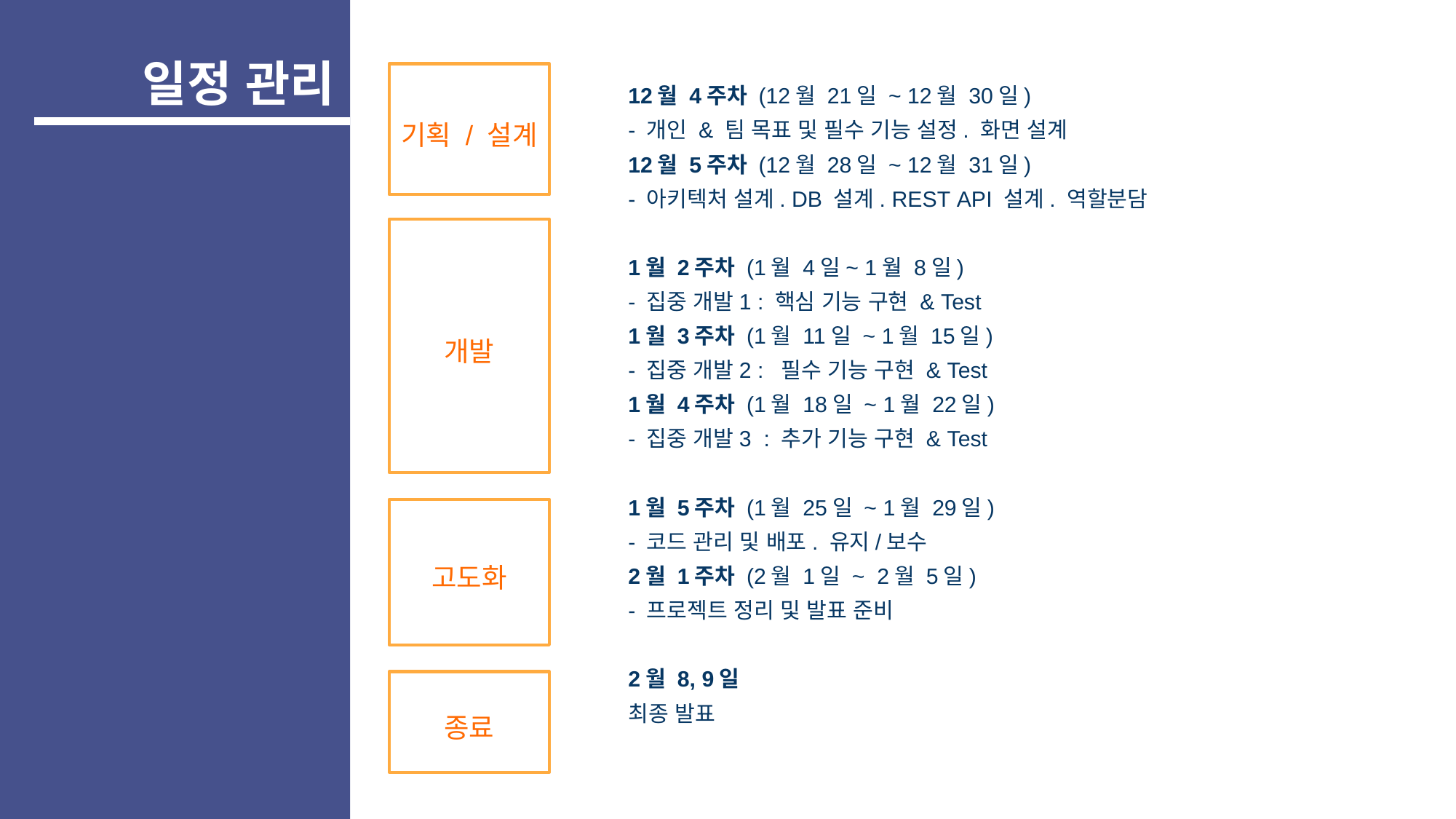

일정 관리
12월 4주차 (12월 21일 ~ 12월 30일)
- 개인 & 팀 목표 및 필수 기능 설정. 화면 설계
12월 5주차 (12월 28일 ~ 12월 31일)
- 아키텍처 설계. DB 설계. REST API 설계. 역할분담

1월 2주차 (1월 4일~ 1월 8일)
- 집중 개발1 : 핵심 기능 구현 & Test
1월 3주차 (1월 11일 ~ 1월 15일)
- 집중 개발2 :  필수 기능 구현 & Test
1월 4주차 (1월 18일 ~ 1월 22일)
- 집중 개발3  : 추가 기능 구현 & Test

1월 5주차 (1월 25일 ~ 1월 29일)
- 코드 관리 및 배포. 유지/보수
2월 1주차 (2월 1일 ~  2월 5일)
- 프로젝트 정리 및 발표 준비

2월 8, 9일
최종 발표
기획 / 설계

개발
고도화
종료